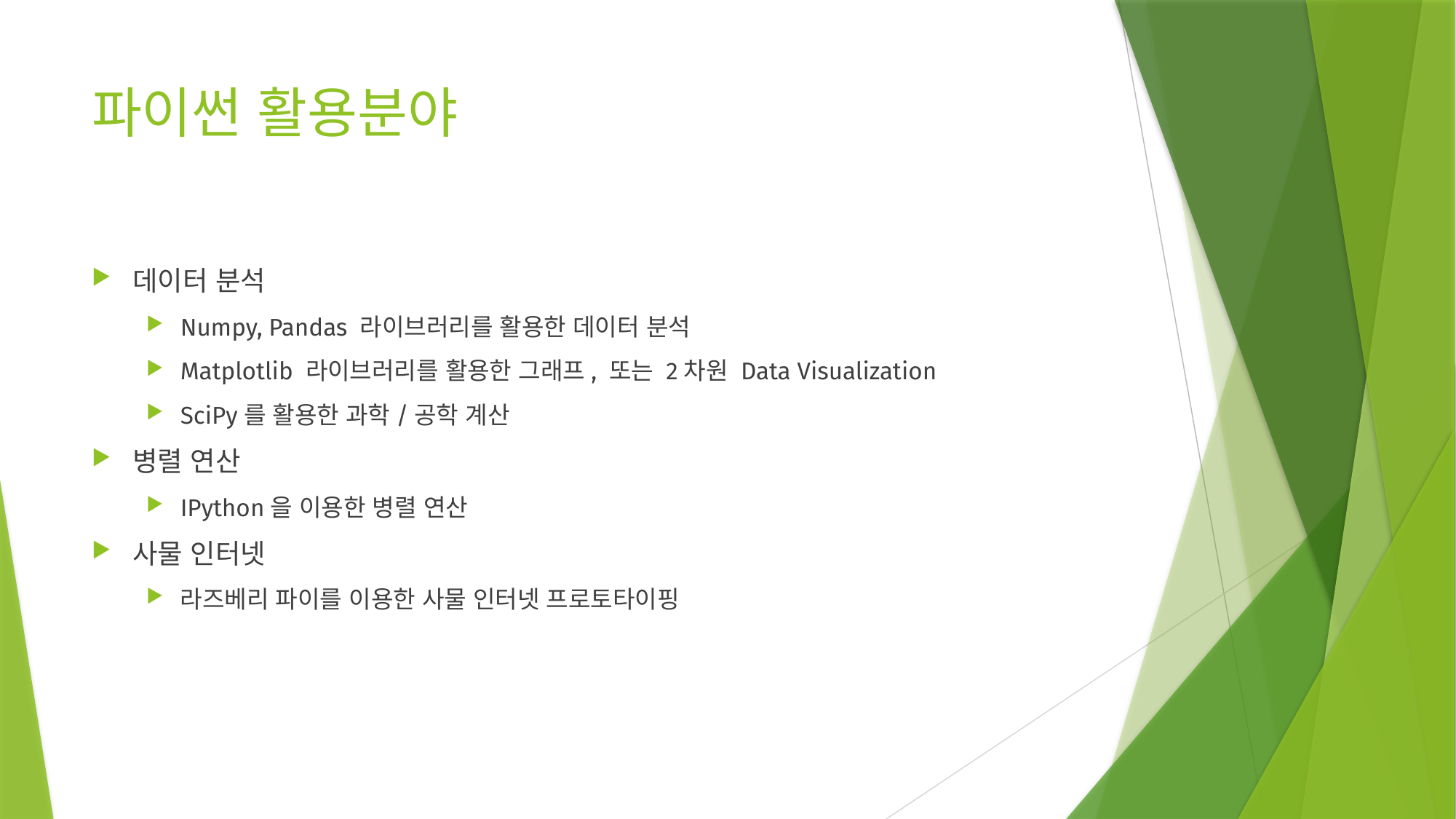

# 파이썬 활용분야
데이터 분석
Numpy, Pandas 라이브러리를 활용한 데이터 분석
Matplotlib 라이브러리를 활용한 그래프, 또는 2차원 Data Visualization
SciPy를 활용한 과학/공학 계산
병렬 연산
IPython을 이용한 병렬 연산
사물 인터넷
라즈베리 파이를 이용한 사물 인터넷 프로토타이핑